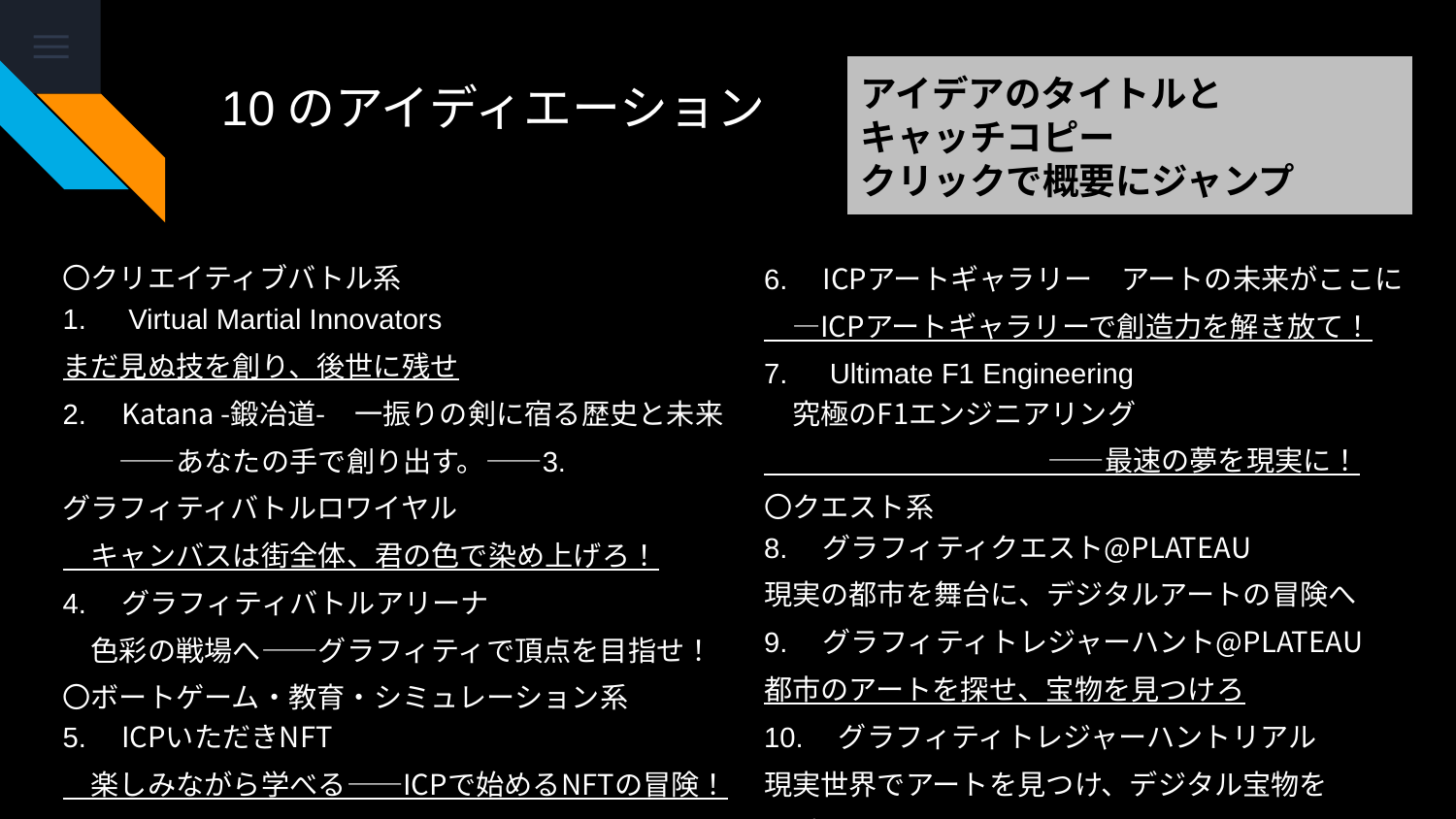

アイデアのタイトルと
キャッチコピー
クリックで概要にジャンプ
# 10のアイディエーション
〇クリエイティブバトル系
1.　Virtual Martial Innovators
　まだ見ぬ技を創り、後世に残せ
2.　Katana -鍛冶道-
　一振りの剣に宿る歴史と未来
　　――あなたの手で創り出す。――
3.　グラフィティバトルロワイヤル
　キャンバスは街全体、君の色で染め上げろ！
4.　グラフィティバトルアリーナ
　色彩の戦場へ――グラフィティで頂点を目指せ！
〇ボートゲーム・教育・シミュレーション系
5.　ICPいただきNFT
　楽しみながら学べる――ICPで始めるNFTの冒険！
6.　ICPアートギャラリー
　アートの未来がここに
　―ICPアートギャラリーで創造力を解き放て！
7.　Ultimate F1 Engineering
　究極のF1エンジニアリング
　　　　　　　　　　――最速の夢を現実に！
〇クエスト系
8.　グラフィティクエスト@PLATEAU
　現実の都市を舞台に、デジタルアートの冒険へ
9.　グラフィティトレジャーハント@PLATEAU
　都市のアートを探せ、宝物を見つけろ
10.　グラフィティトレジャーハントリアル
　現実世界でアートを見つけ、デジタル宝物を
　手に入れろ